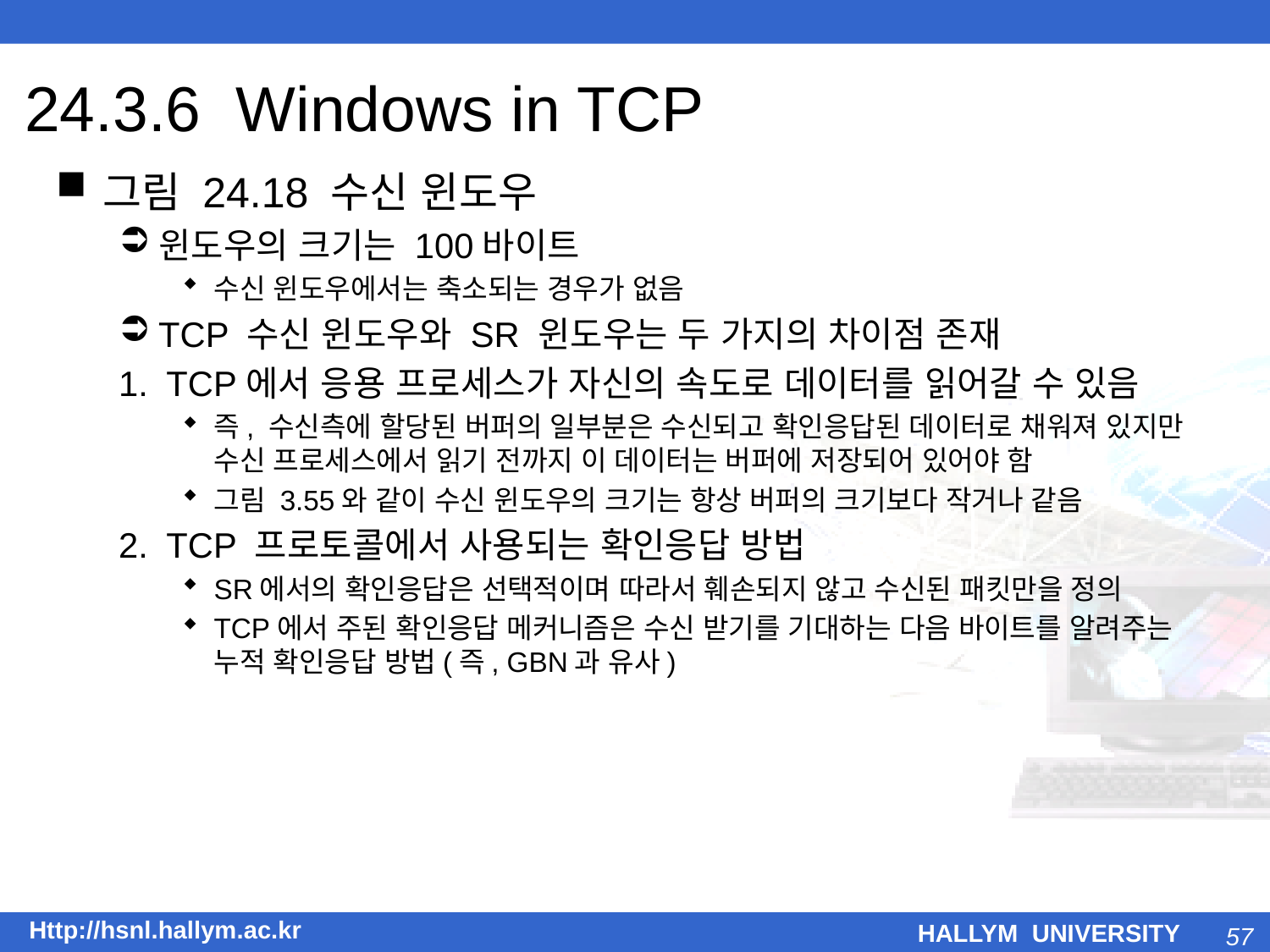

# 24.3.6  Windows in TCP
그림 24.18 수신 윈도우
윈도우의 크기는 100바이트
수신 윈도우에서는 축소되는 경우가 없음
TCP 수신 윈도우와 SR 윈도우는 두 가지의 차이점 존재
TCP에서 응용 프로세스가 자신의 속도로 데이터를 읽어갈 수 있음
즉, 수신측에 할당된 버퍼의 일부분은 수신되고 확인응답된 데이터로 채워져 있지만 수신 프로세스에서 읽기 전까지 이 데이터는 버퍼에 저장되어 있어야 함
그림 3.55와 같이 수신 윈도우의 크기는 항상 버퍼의 크기보다 작거나 같음
TCP 프로토콜에서 사용되는 확인응답 방법
SR에서의 확인응답은 선택적이며 따라서 훼손되지 않고 수신된 패킷만을 정의
TCP에서 주된 확인응답 메커니즘은 수신 받기를 기대하는 다음 바이트를 알려주는 누적 확인응답 방법(즉, GBN과 유사)
57